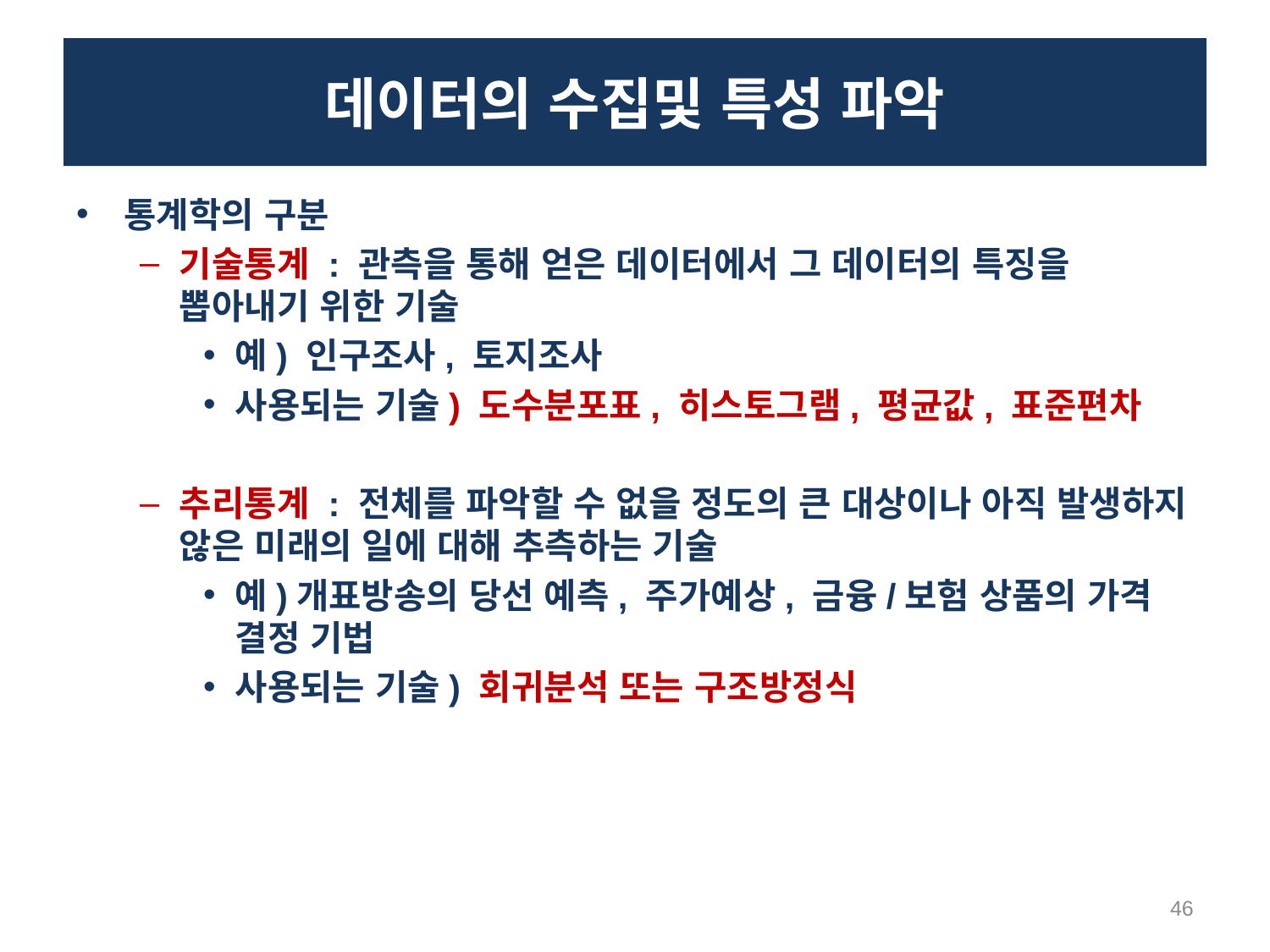

# 데이터의 수집및 특성 파악
통계학의 구분
기술통계 : 관측을 통해 얻은 데이터에서 그 데이터의 특징을 뽑아내기 위한 기술
예) 인구조사, 토지조사
사용되는 기술) 도수분포표, 히스토그램, 평균값, 표준편차

추리통계 : 전체를 파악할 수 없을 정도의 큰 대상이나 아직 발생하지 않은 미래의 일에 대해 추측하는 기술
예)개표방송의 당선 예측, 주가예상, 금융/보험 상품의 가격 결정 기법
사용되는 기술) 회귀분석 또는 구조방정식
46